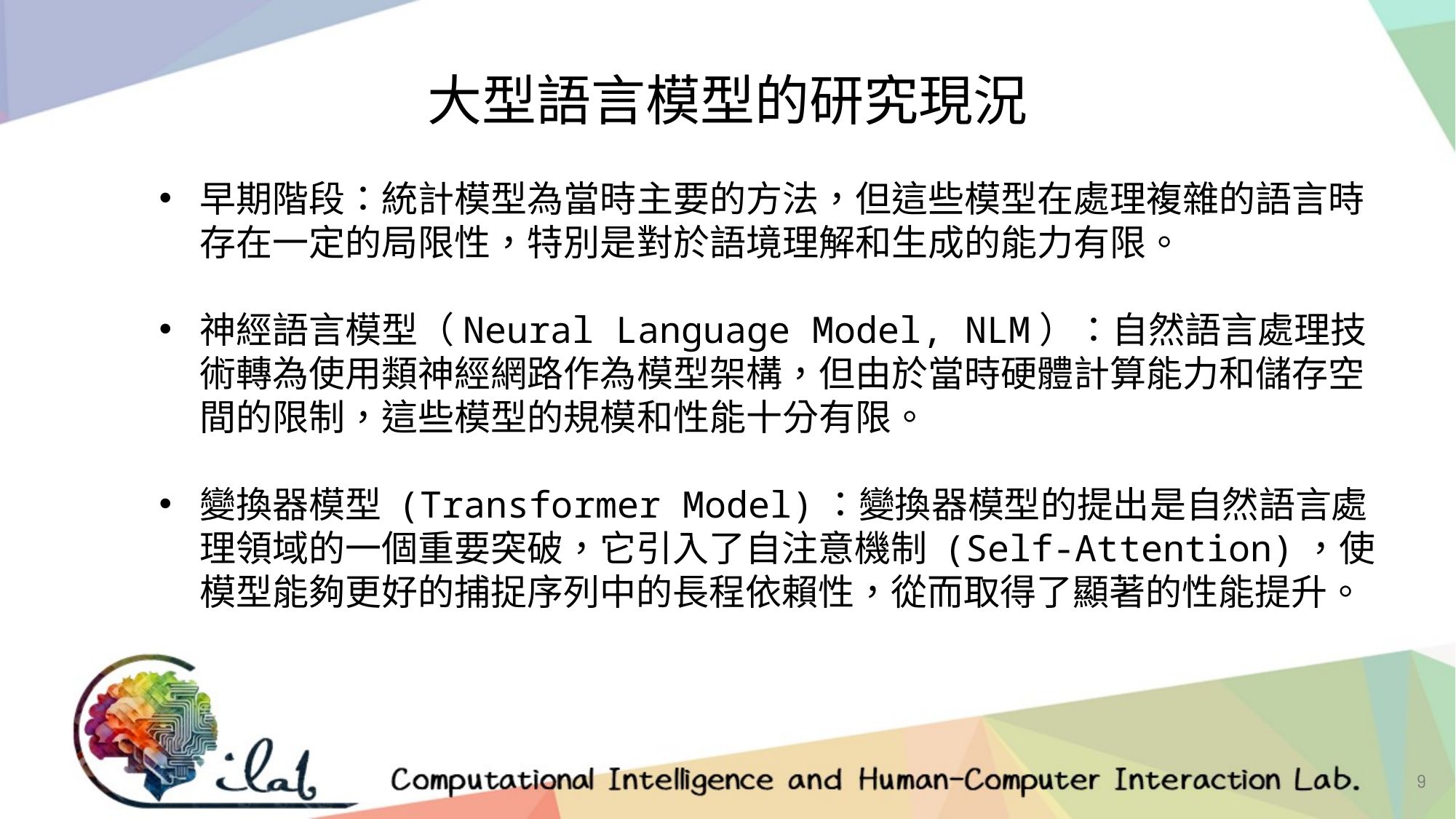

大型語言模型的研究現況
早期階段：統計模型為當時主要的方法，但這些模型在處理複雜的語言時存在一定的局限性，特別是對於語境理解和生成的能力有限。

神經語言模型（Neural Language Model, NLM）：自然語言處理技術轉為使用類神經網路作為模型架構，但由於當時硬體計算能力和儲存空間的限制，這些模型的規模和性能十分有限。

變換器模型 (Transformer Model)：變換器模型的提出是自然語言處理領域的一個重要突破，它引入了自注意機制 (Self-Attention)，使模型能夠更好的捕捉序列中的長程依賴性，從而取得了顯著的性能提升。
9